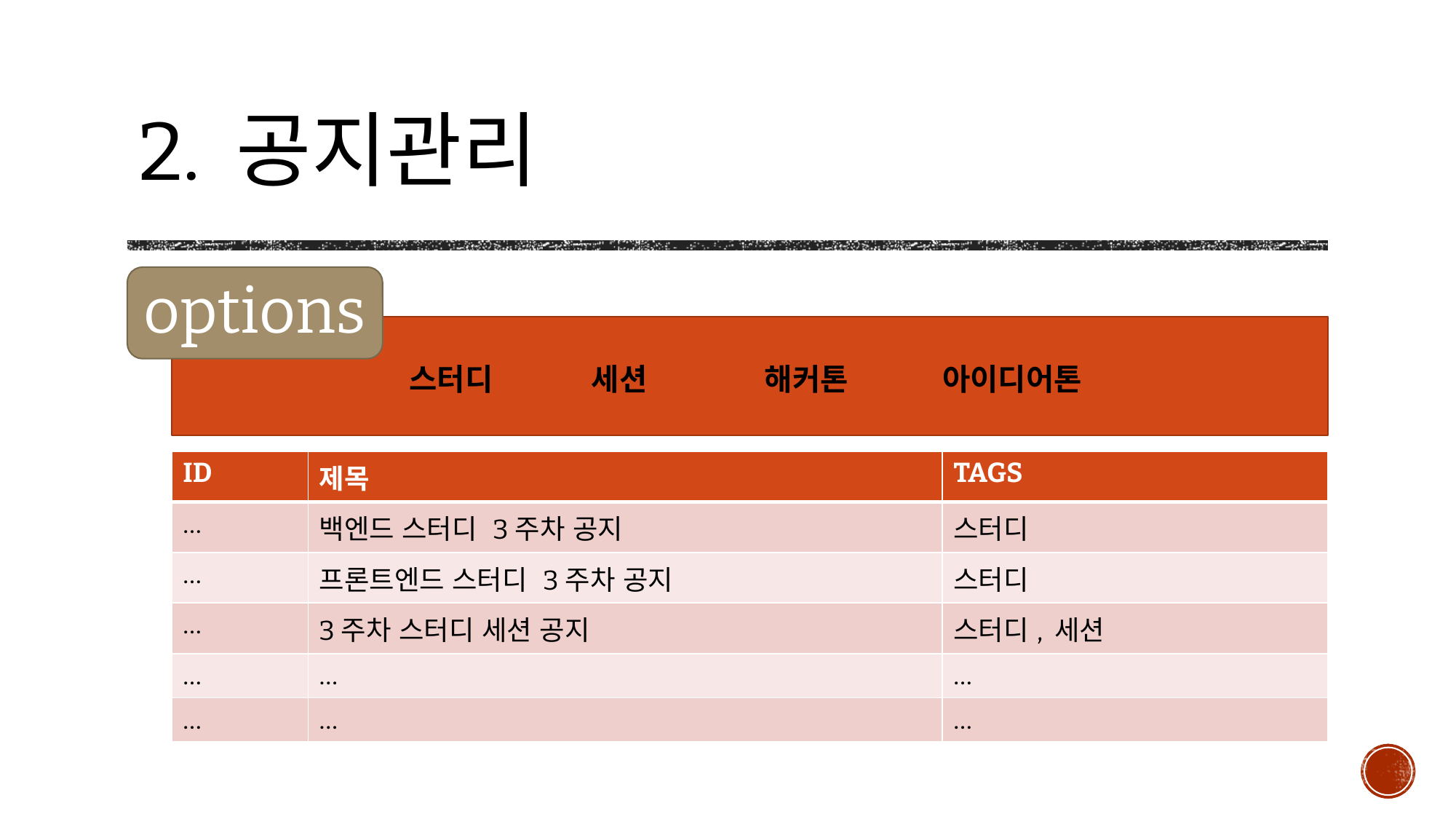

2. 공지관리

options

스터디
세션
해커톤
아이디어톤
| ID | 제목 | TAGS |
| --- | --- | --- |
| … | 백엔드 스터디 3주차 공지 | 스터디 |
| … | 프론트엔드 스터디 3주차 공지 | 스터디 |
| … | 3주차 스터디 세션 공지 | 스터디, 세션 |
| … | … | … |
| … | … | … |